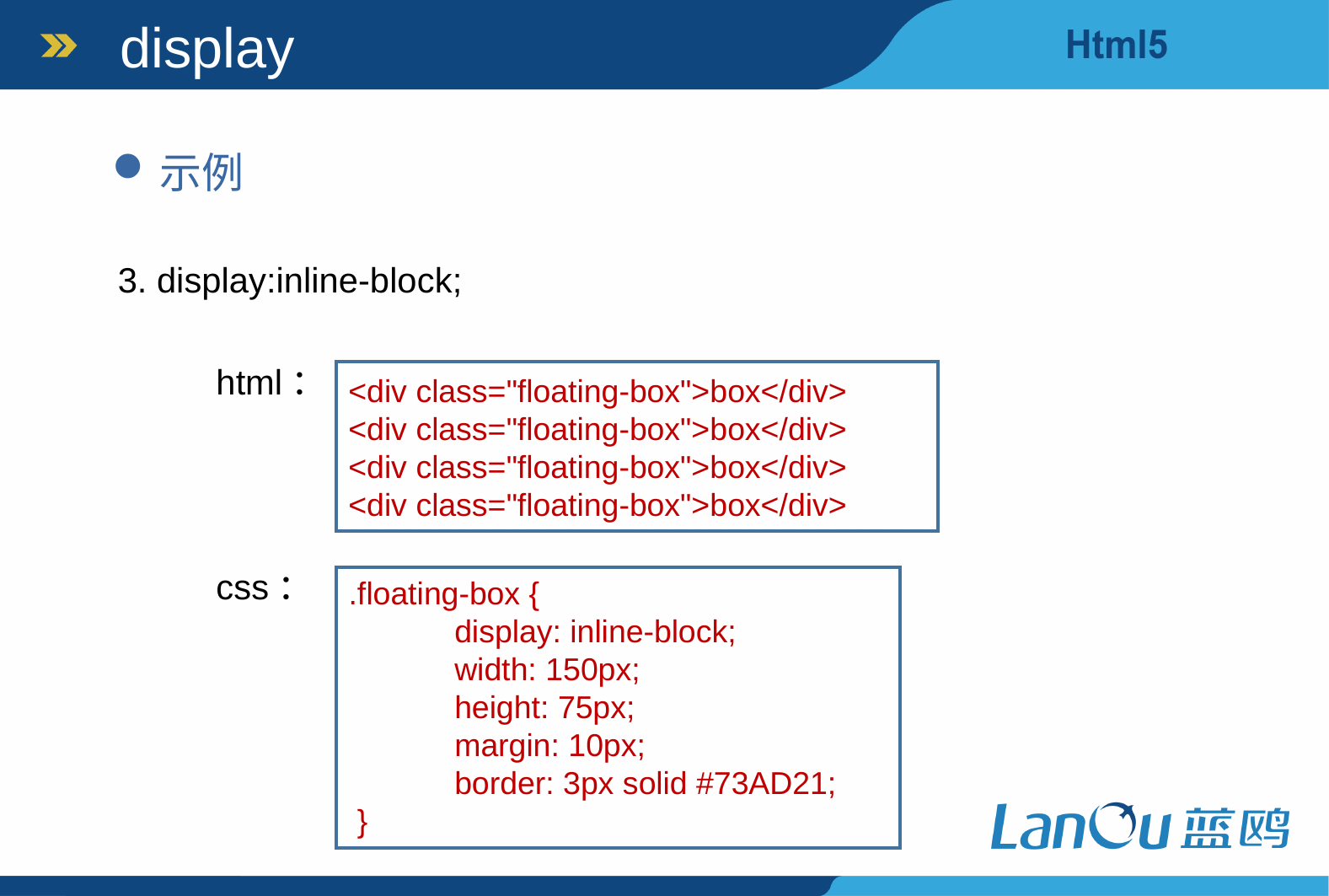

display
示例
3. display:inline-block;
html：

<div class="floating-box">box</div>
<div class="floating-box">box</div>
<div class="floating-box">box</div>
<div class="floating-box">box</div>
css：

.floating-box {
            display: inline-block;
            width: 150px;
            height: 75px;
            margin: 10px;
            border: 3px solid #73AD21;
 }